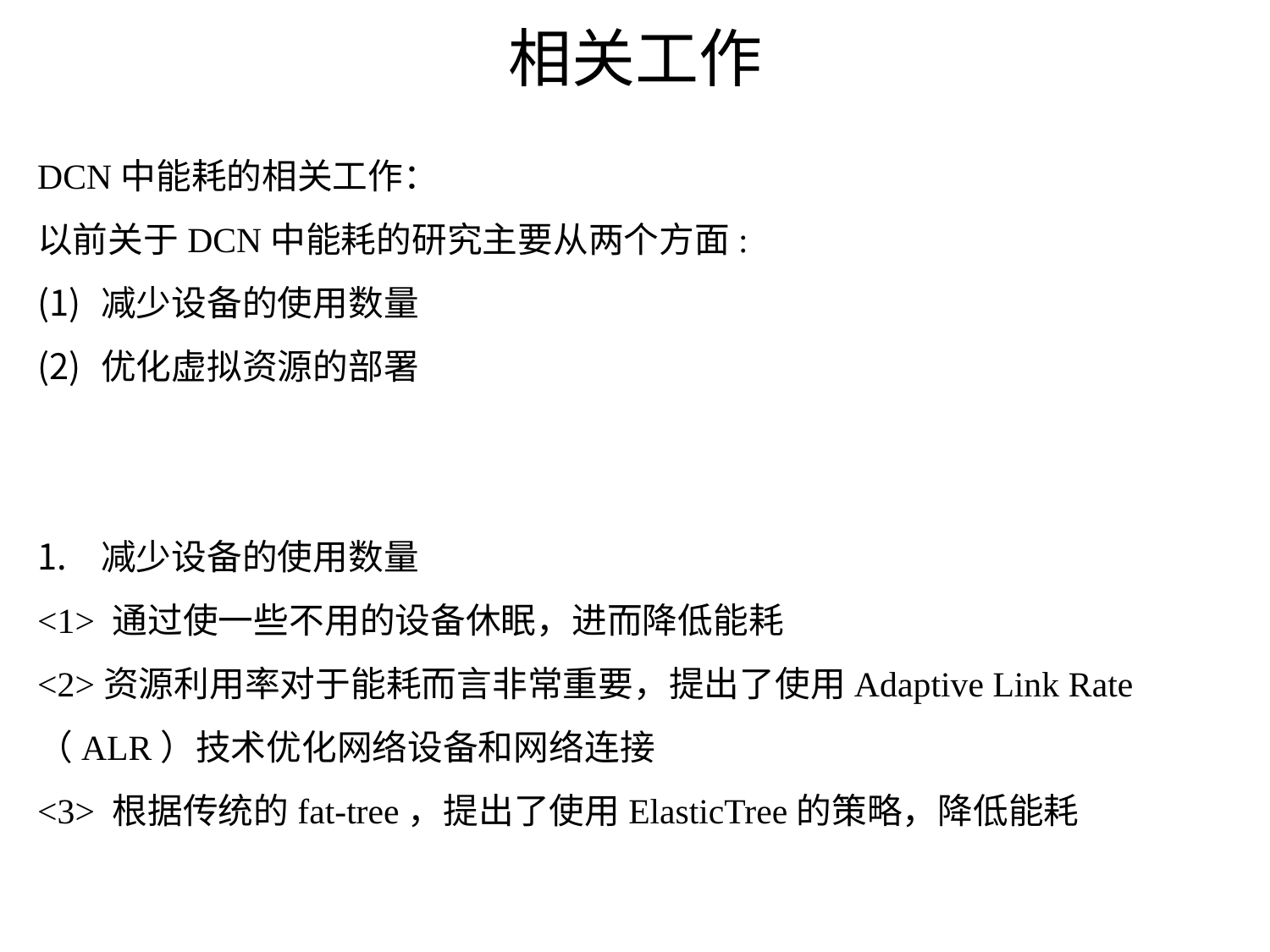

# 相关工作
DCN中能耗的相关工作：
以前关于DCN中能耗的研究主要从两个方面:
减少设备的使用数量
优化虚拟资源的部署

减少设备的使用数量
<1> 通过使一些不用的设备休眠，进而降低能耗
<2>资源利用率对于能耗而言非常重要，提出了使用Adaptive Link Rate（ALR）技术优化网络设备和网络连接
<3> 根据传统的fat-tree，提出了使用ElasticTree的策略，降低能耗